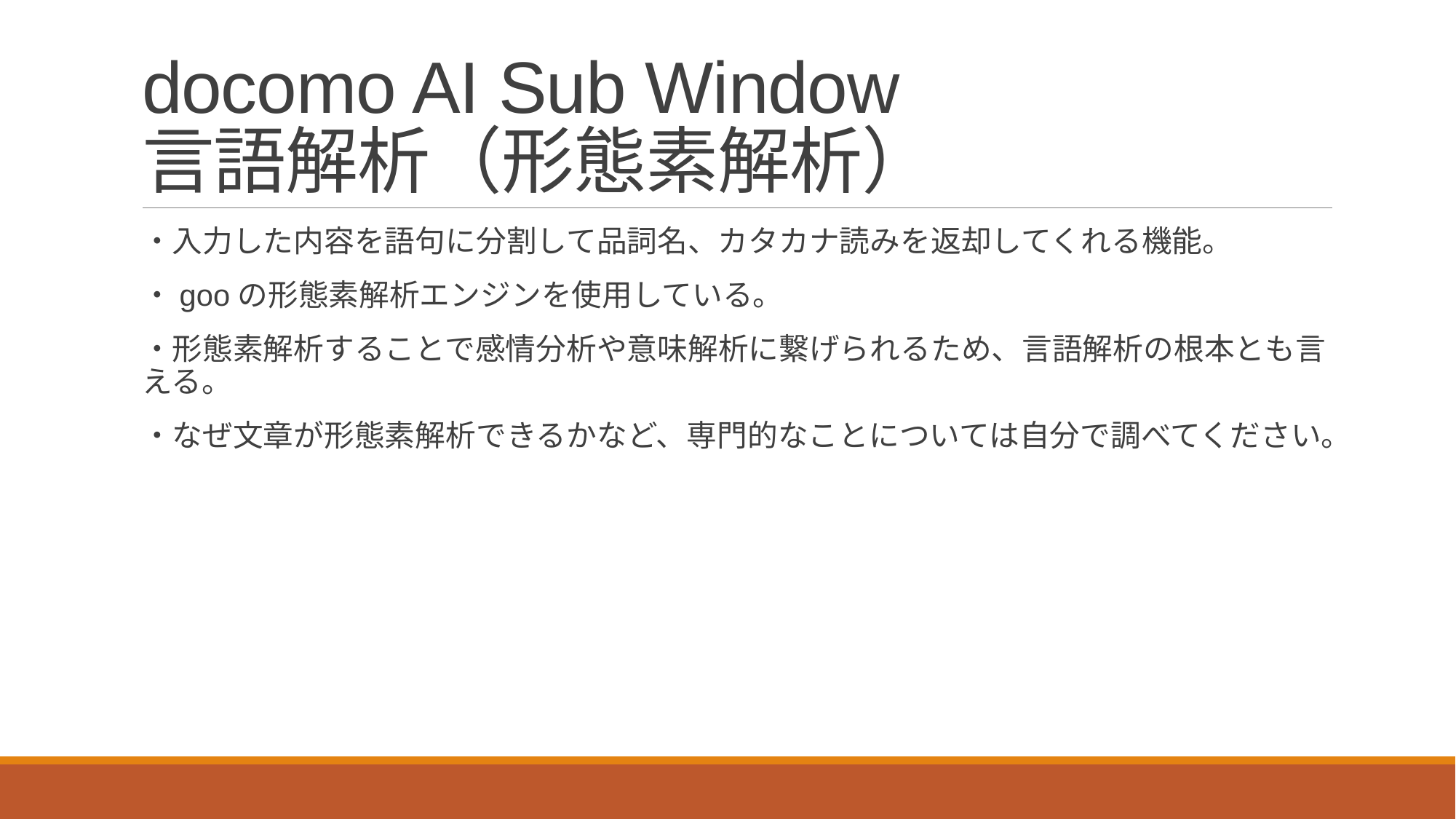

# docomo AI Sub Window 言語解析（形態素解析）
・入力した内容を語句に分割して品詞名、カタカナ読みを返却してくれる機能。
・gooの形態素解析エンジンを使用している。
・形態素解析することで感情分析や意味解析に繋げられるため、言語解析の根本とも言える。
・なぜ文章が形態素解析できるかなど、専門的なことについては自分で調べてください。